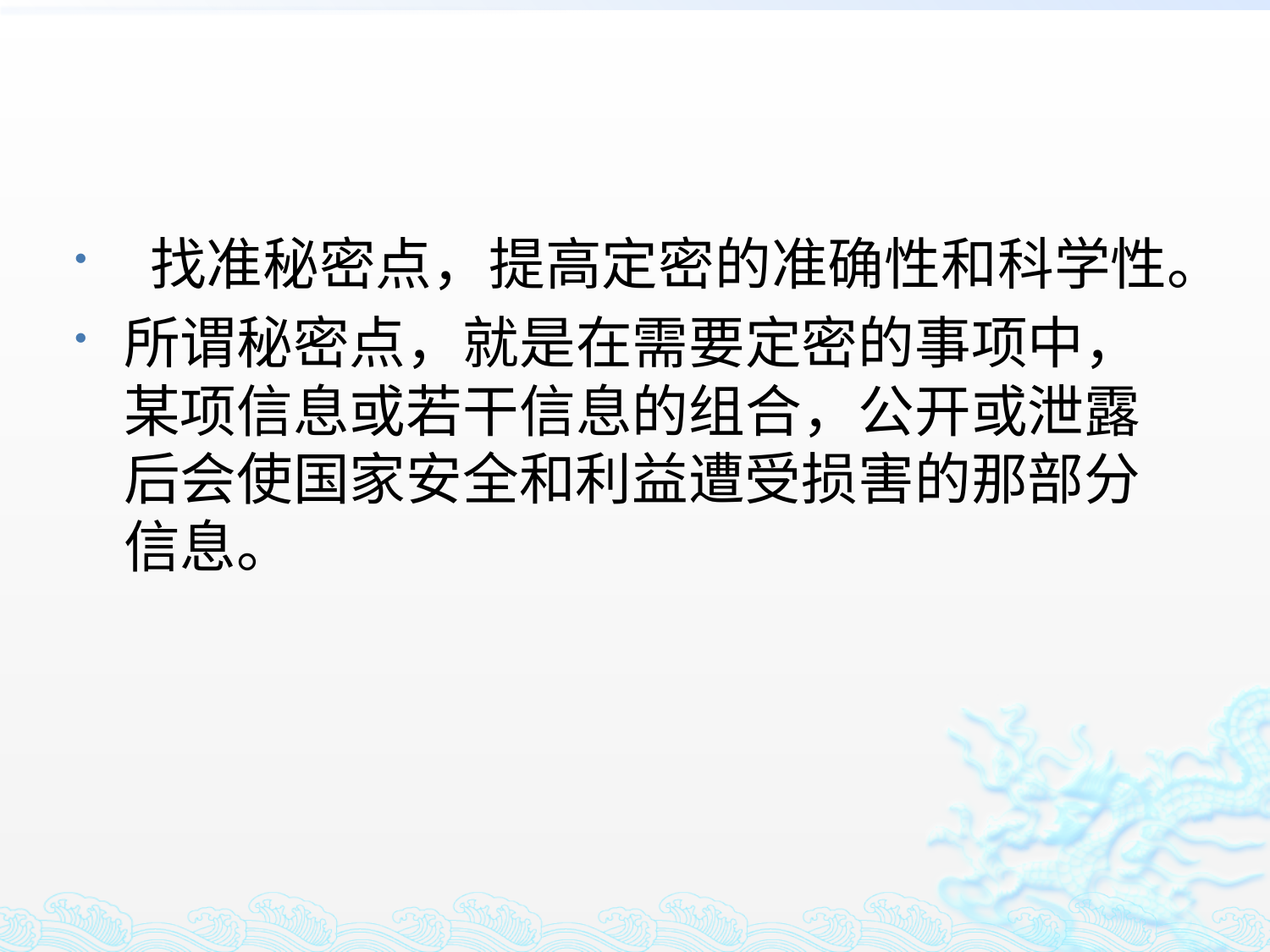

#
 找准秘密点，提高定密的准确性和科学性。
所谓秘密点，就是在需要定密的事项中，某项信息或若干信息的组合，公开或泄露后会使国家安全和利益遭受损害的那部分信息。